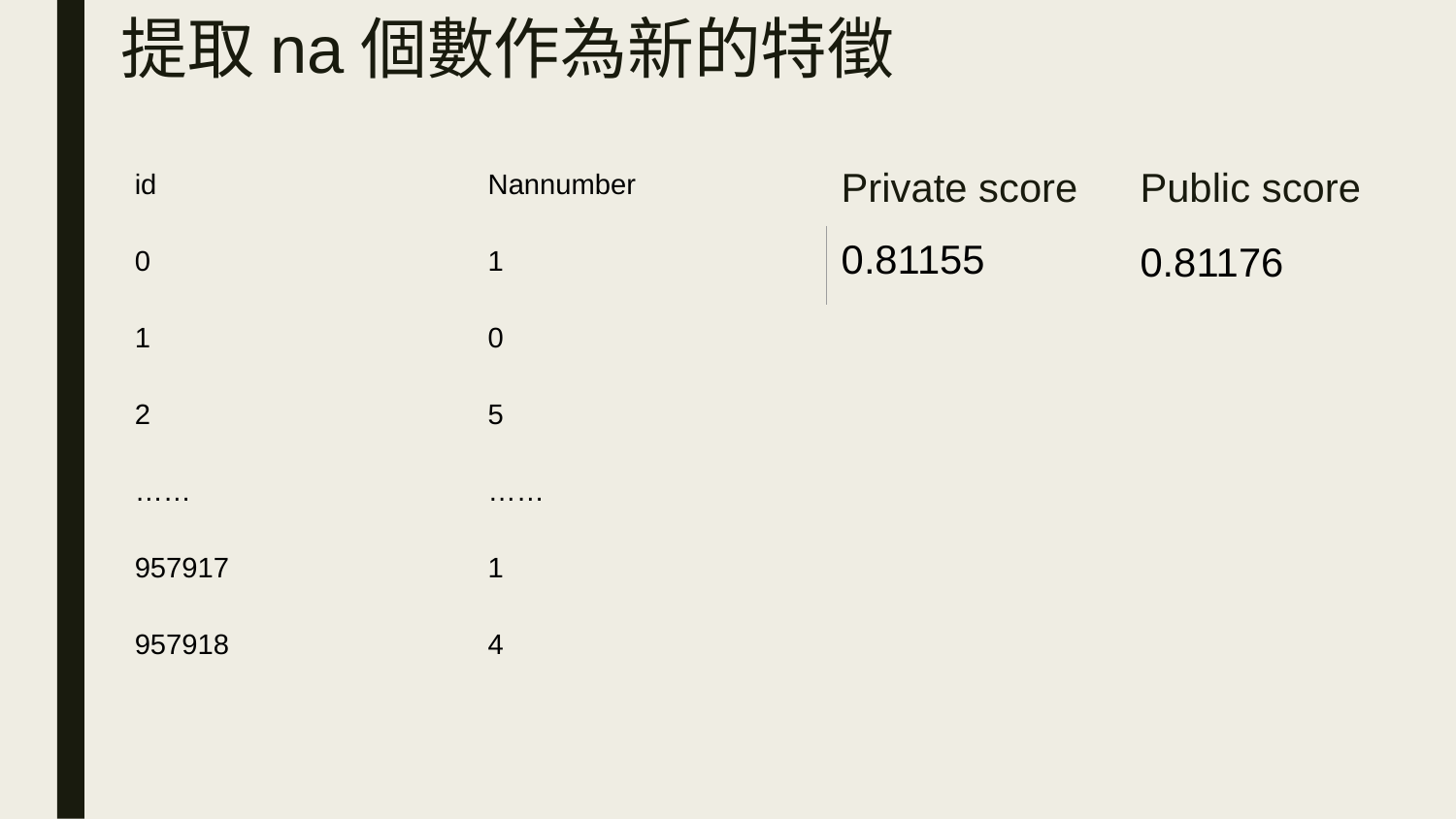

# 提取na個數作為新的特徵
| id | Nannumber |
| --- | --- |
| 0 | 1 |
| 1 | 0 |
| 2 | 5 |
| …… | …… |
| 957917 | 1 |
| 957918 | 4 |
| Private score | Public score |
| --- | --- |
| 0.81155 | 0.81176 |